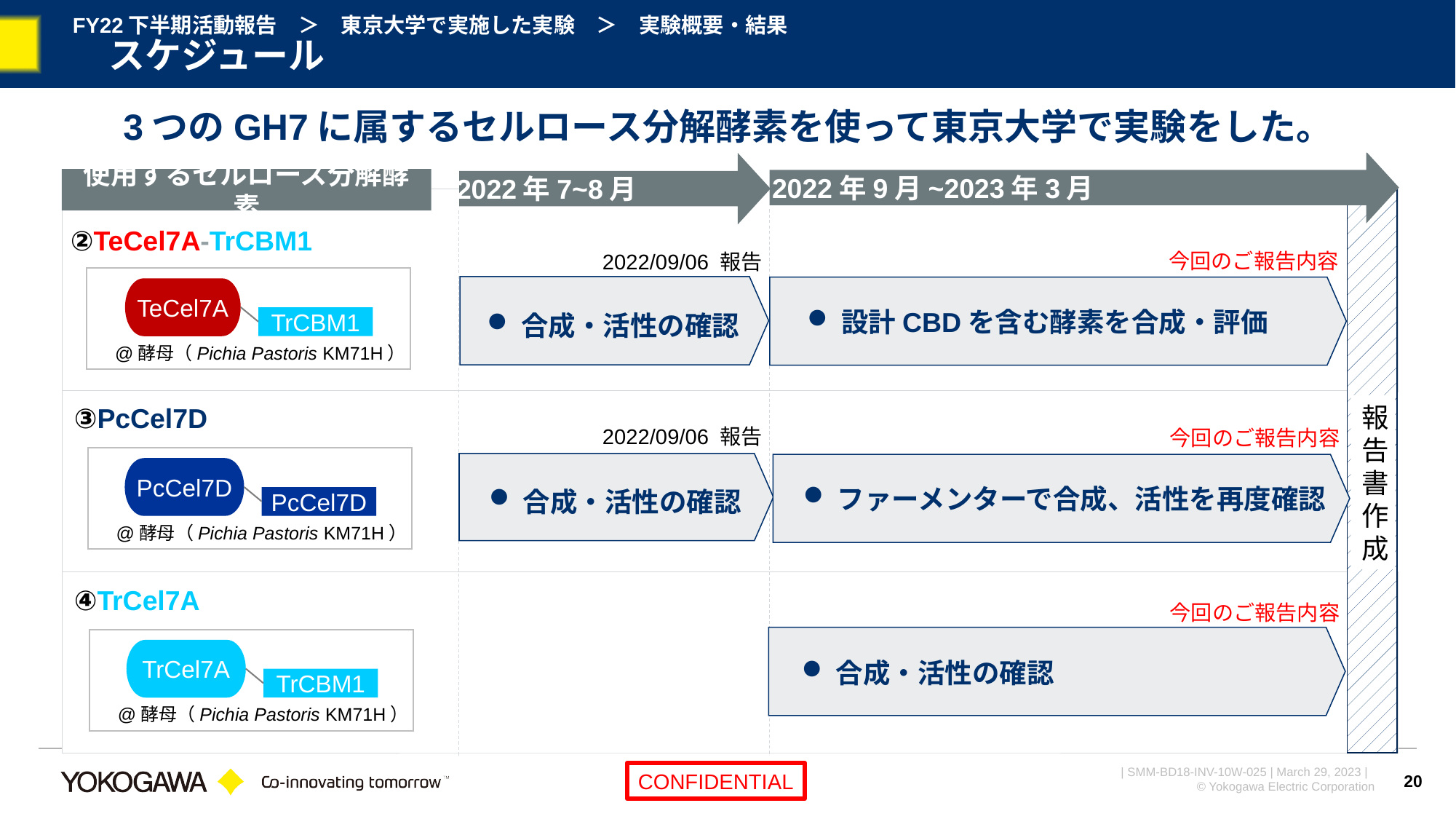

# FY22下半期活動報告　＞　東京大学で実施した実験　＞　実験概要・結果 　スケジュール
3つのGH7に属するセルロース分解酵素を使って東京大学で実験をした。

2022年9月~2023年3月
2022年7~8月
使用するセルロース分解酵素

②TeCel7A-TrCBM1

@酵母（Pichia Pastoris KM71H）
TeCel7A
TrCBM1
今回のご報告内容
2022/09/06 報告

設計CBDを含む酵素を合成・評価
合成・活性の確認

報告書作成
③PcCel7D

PcCel7D
PcCel7D
@酵母（Pichia Pastoris KM71H）
2022/09/06 報告
今回のご報告内容

ファーメンターで合成、活性を再度確認
合成・活性の確認

④TrCel7A

TrCel7A
TrCBM1
@酵母（Pichia Pastoris KM71H）
今回のご報告内容

合成・活性の確認
20